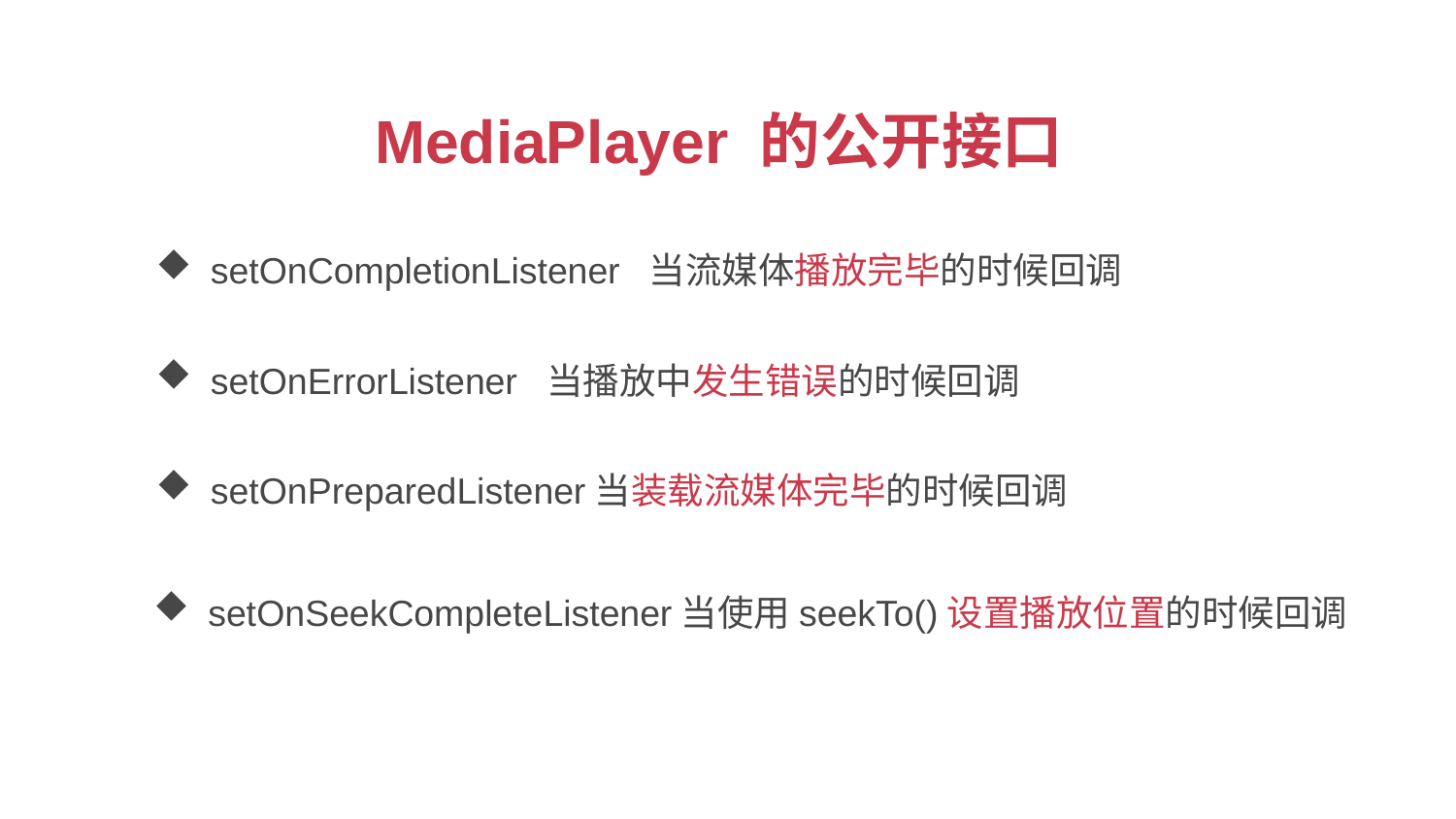

MediaPlayer 的公开接口
setOnCompletionListener  当流媒体播放完毕的时候回调
setOnErrorListener  当播放中发生错误的时候回调
setOnPreparedListener当装载流媒体完毕的时候回调
setOnSeekCompleteListener当使用seekTo()设置播放位置的时候回调